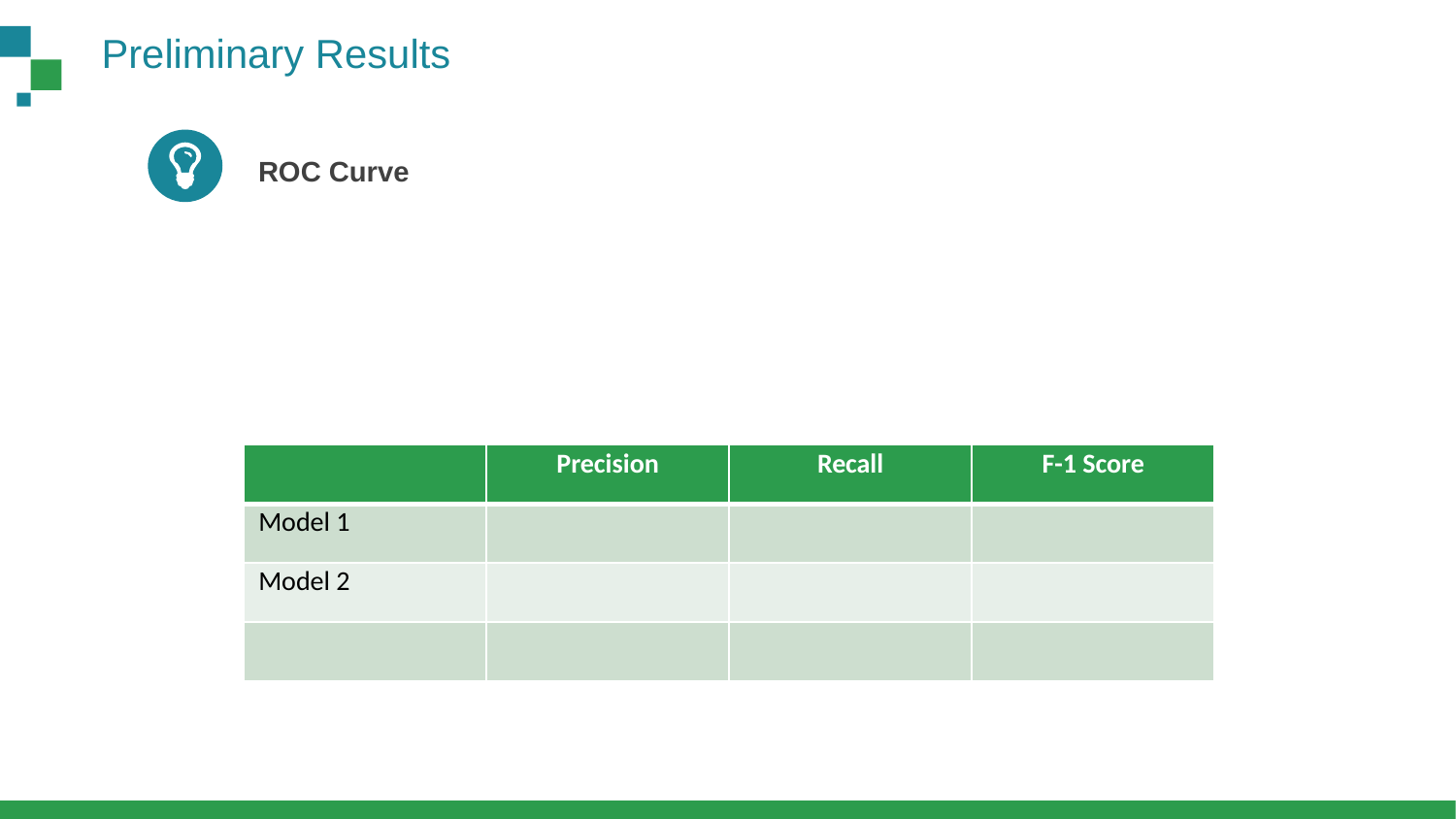

Preliminary Results

ROC Curve

|  | Precision | Recall | F-1 Score |
| --- | --- | --- | --- |
| Model 1 |  |  |  |
| Model 2 |  |  |  |
|  |  |  |  |
关键词